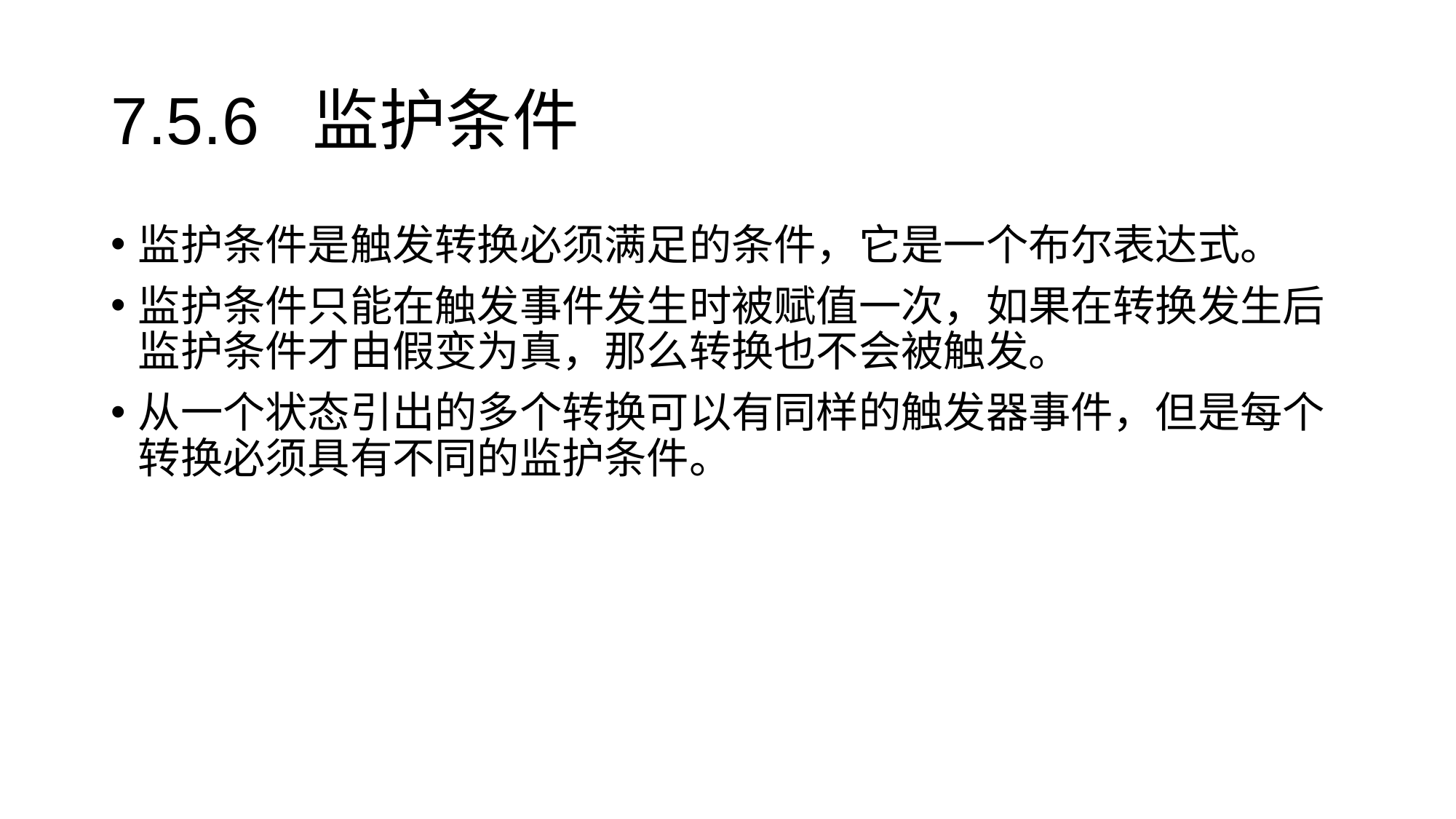

# 7.5.6  监护条件
监护条件是触发转换必须满足的条件，它是一个布尔表达式。
监护条件只能在触发事件发生时被赋值一次，如果在转换发生后监护条件才由假变为真，那么转换也不会被触发。
从一个状态引出的多个转换可以有同样的触发器事件，但是每个转换必须具有不同的监护条件。